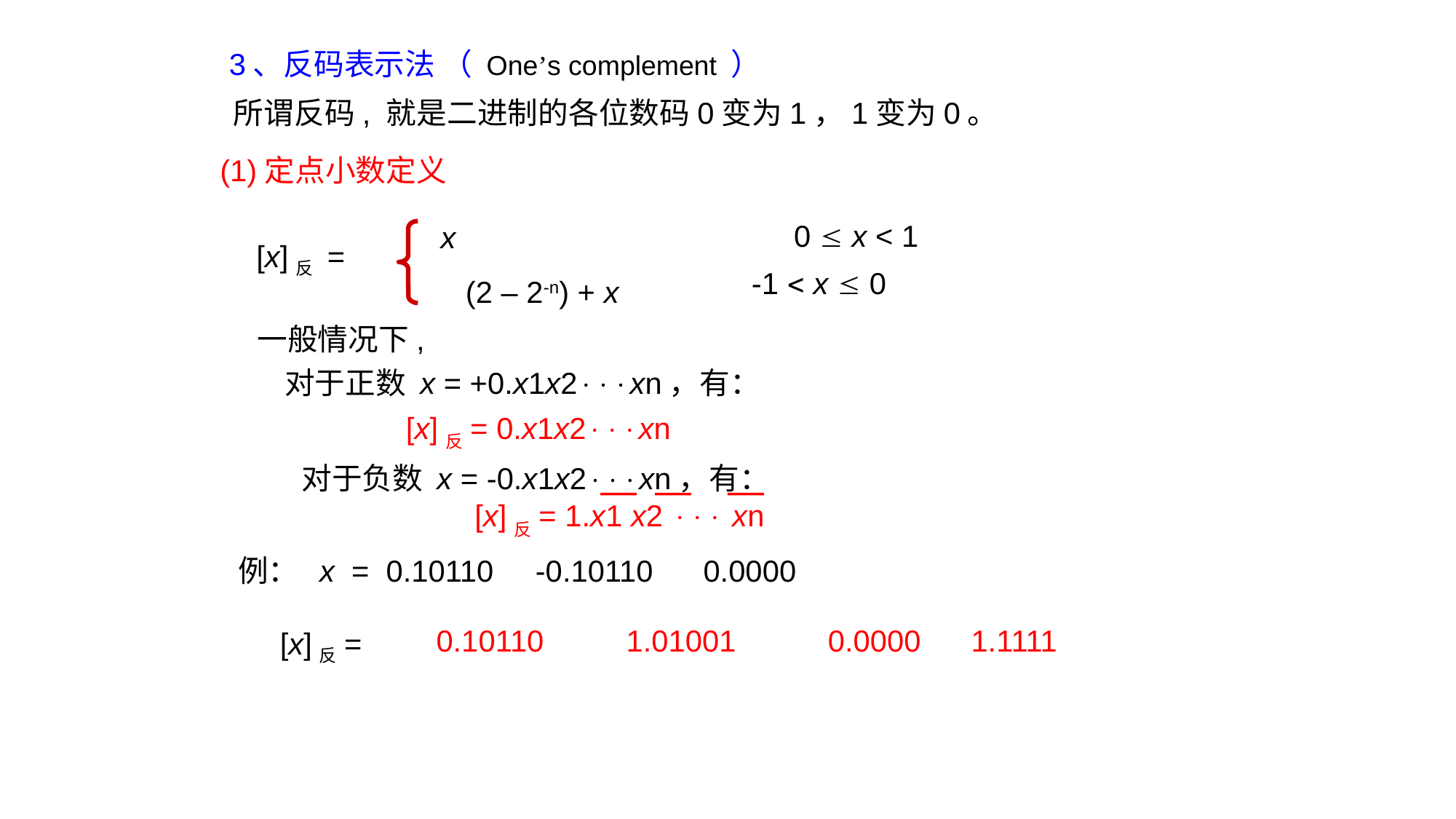

3、反码表示法 （ One’s complement ）
     所谓反码, 就是二进制的各位数码0变为1，1变为0。
(1)定点小数定义
0 ≤ x < 1
 x

[x]反 =
  -1 < x ≤ 0
 (2 – 2-n) + x
一般情况下,
   对于正数 x = +0.x1x2⋅⋅⋅xn，有：
　　　　   [x]反= 0.x1x2⋅⋅⋅xn
 　对于负数 x = -0.x1x2⋅⋅⋅xn，有：
[x]反= 1.x1 x2 ⋅⋅⋅ xn

例：  x  =  0.10110     -0.10110      0.0000

     [x]反=
0.10110
1.01001
0.0000      1.1111